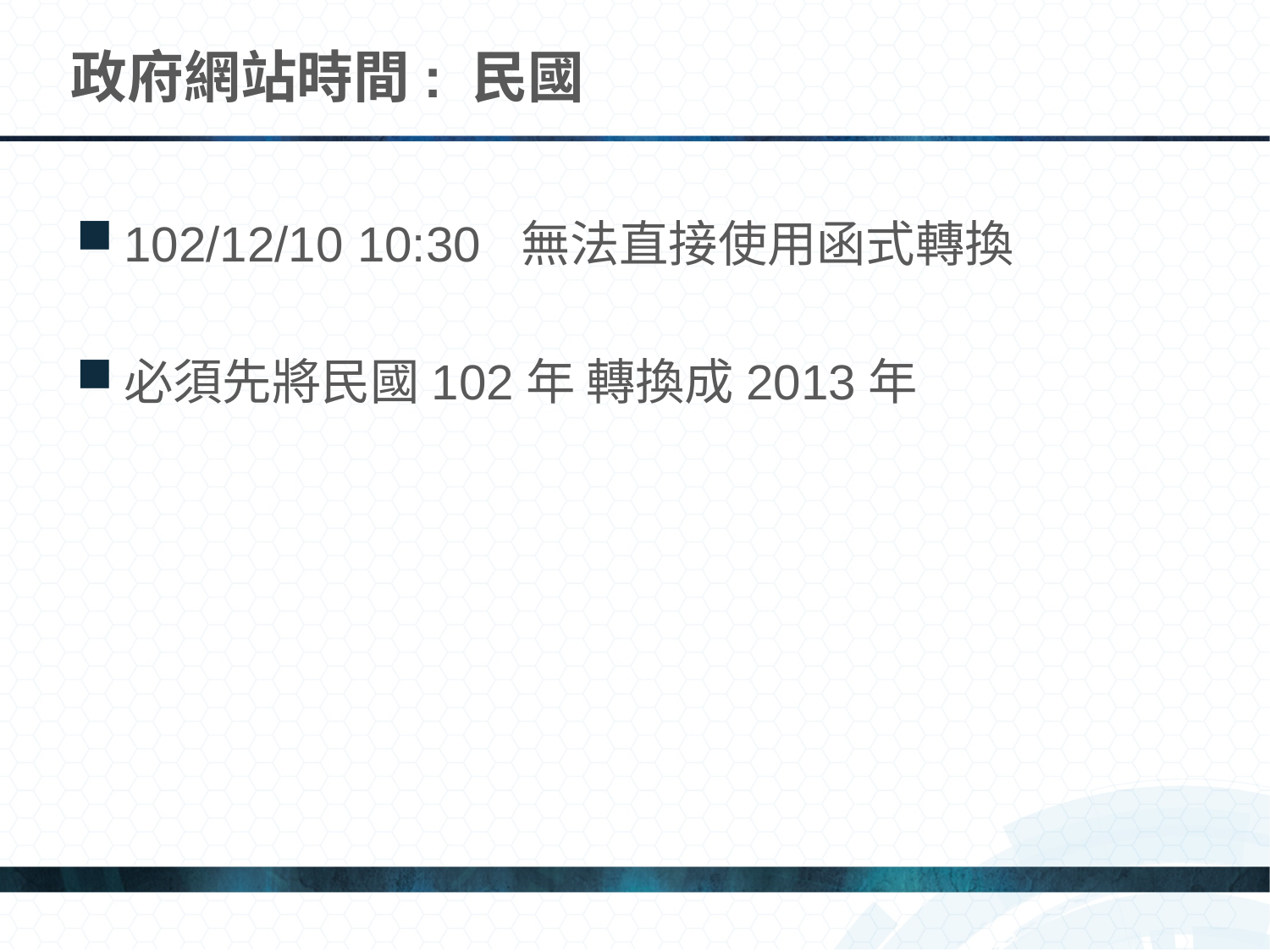

# 政府網站時間: 民國
102/12/10 10:30  無法直接使用函式轉換

必須先將民國102年 轉換成2013年